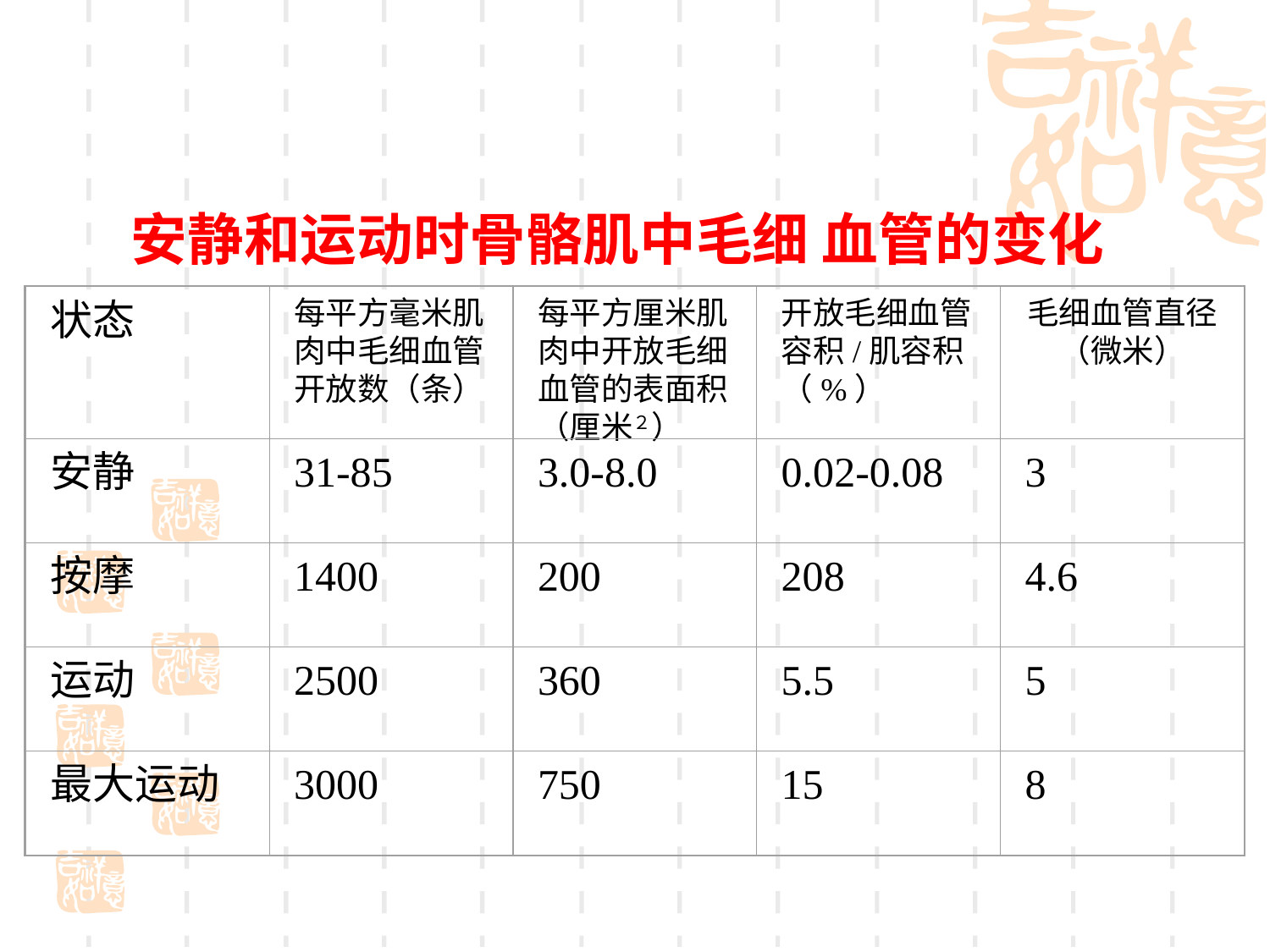

# 安静和运动时骨骼肌中毛细 血管的变化

状态

每平方毫米肌肉中毛细血管开放数（条）

每平方厘米肌肉中开放毛细血管的表面积（厘米２）

开放毛细血管容积/肌容积（%）

毛细血管直径
（微米）

安静

31-85

3.0-8.0

0.02-0.08

3

按摩

1400

200

208

4.6

运动

2500

360

5.5

5

最大运动

3000

750

15

8